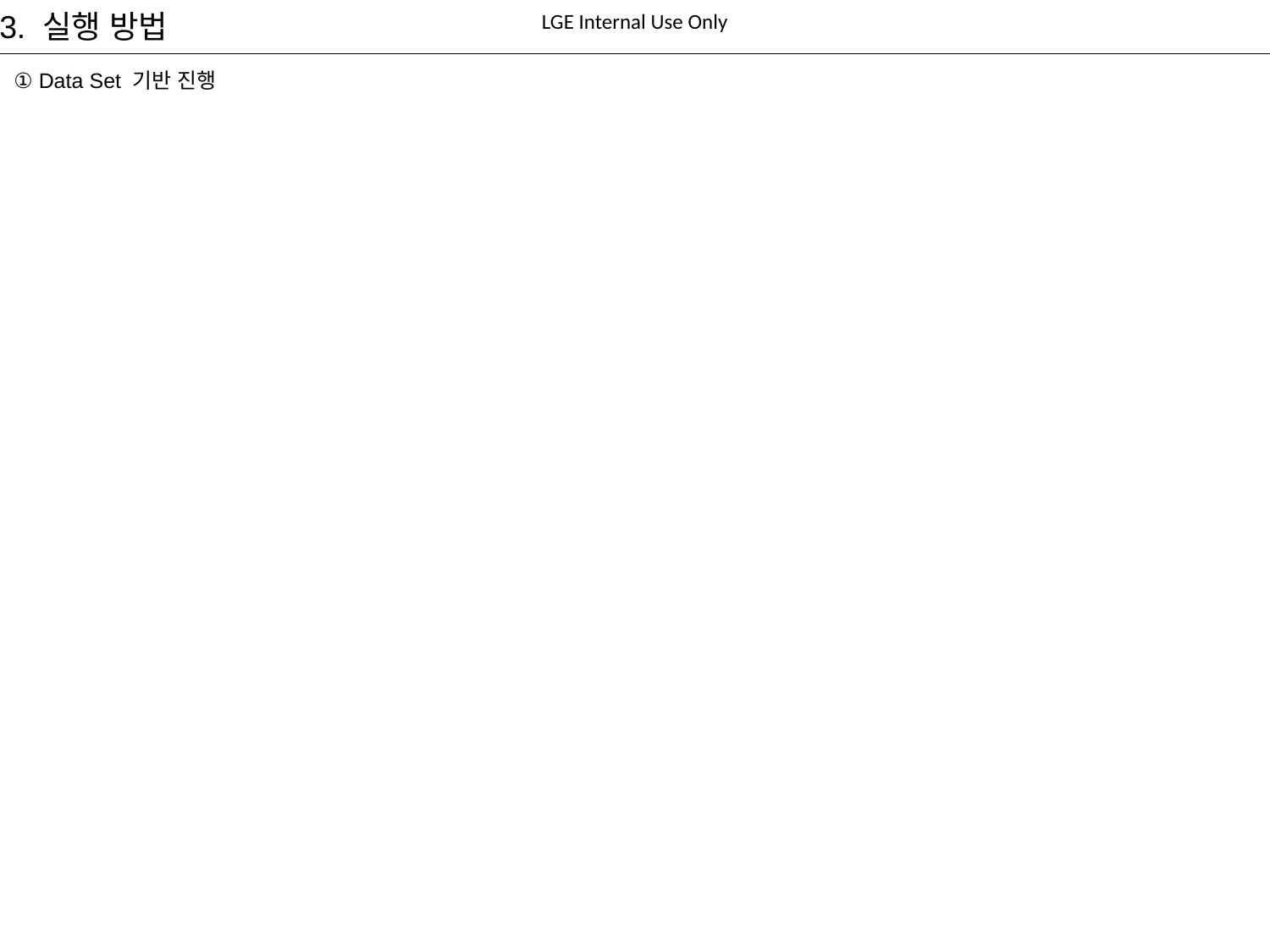

3. 실행 방법
① Data Set 기반 진행